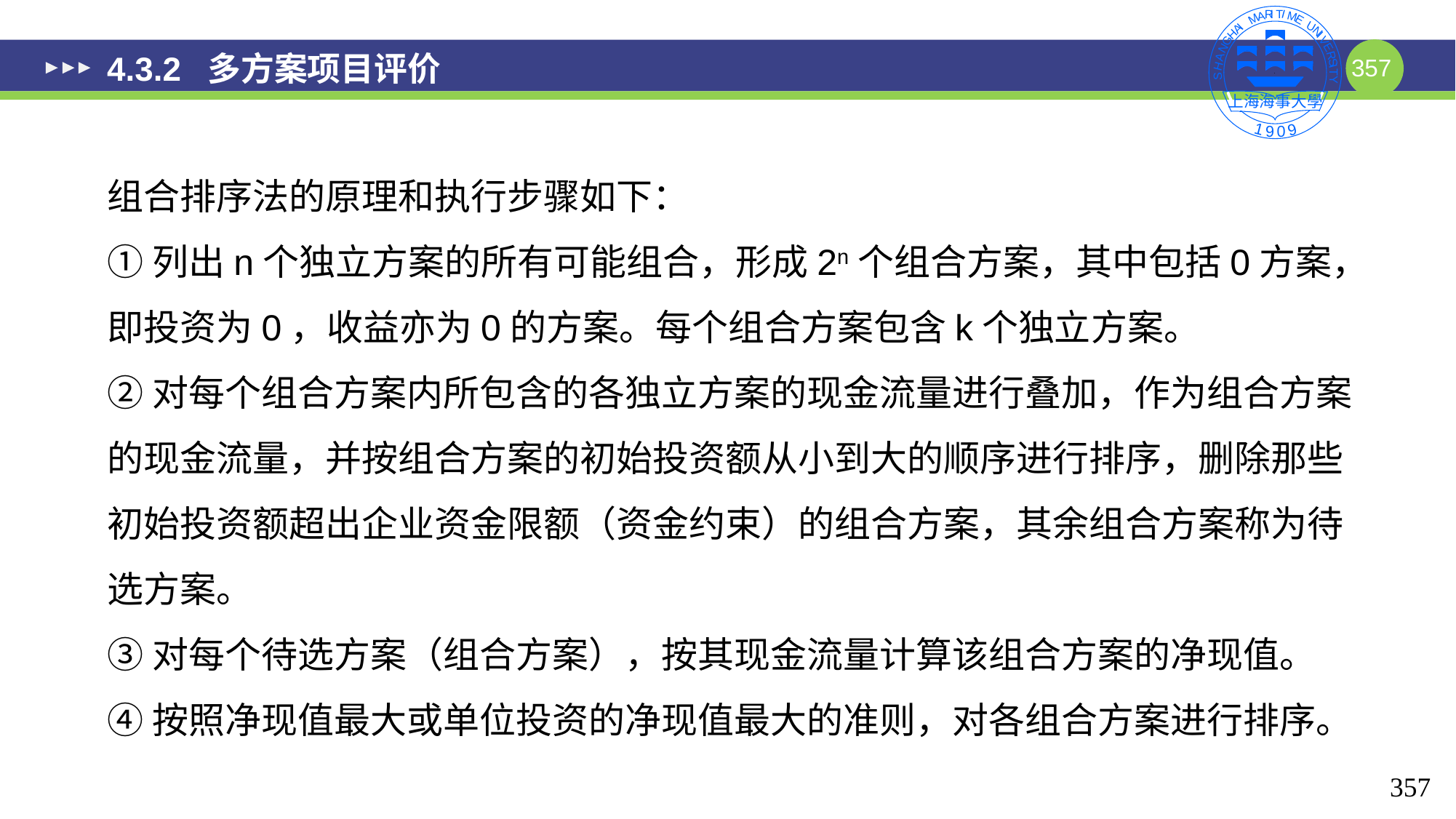

# 4.3.2  多方案项目评价
组合排序法的原理和执行步骤如下：
①列出n个独立方案的所有可能组合，形成2n个组合方案，其中包括0方案，即投资为0，收益亦为0的方案。每个组合方案包含k个独立方案。
②对每个组合方案内所包含的各独立方案的现金流量进行叠加，作为组合方案的现金流量，并按组合方案的初始投资额从小到大的顺序进行排序，删除那些初始投资额超出企业资金限额（资金约束）的组合方案，其余组合方案称为待选方案。
③对每个待选方案（组合方案），按其现金流量计算该组合方案的净现值。
④按照净现值最大或单位投资的净现值最大的准则，对各组合方案进行排序。
357
357